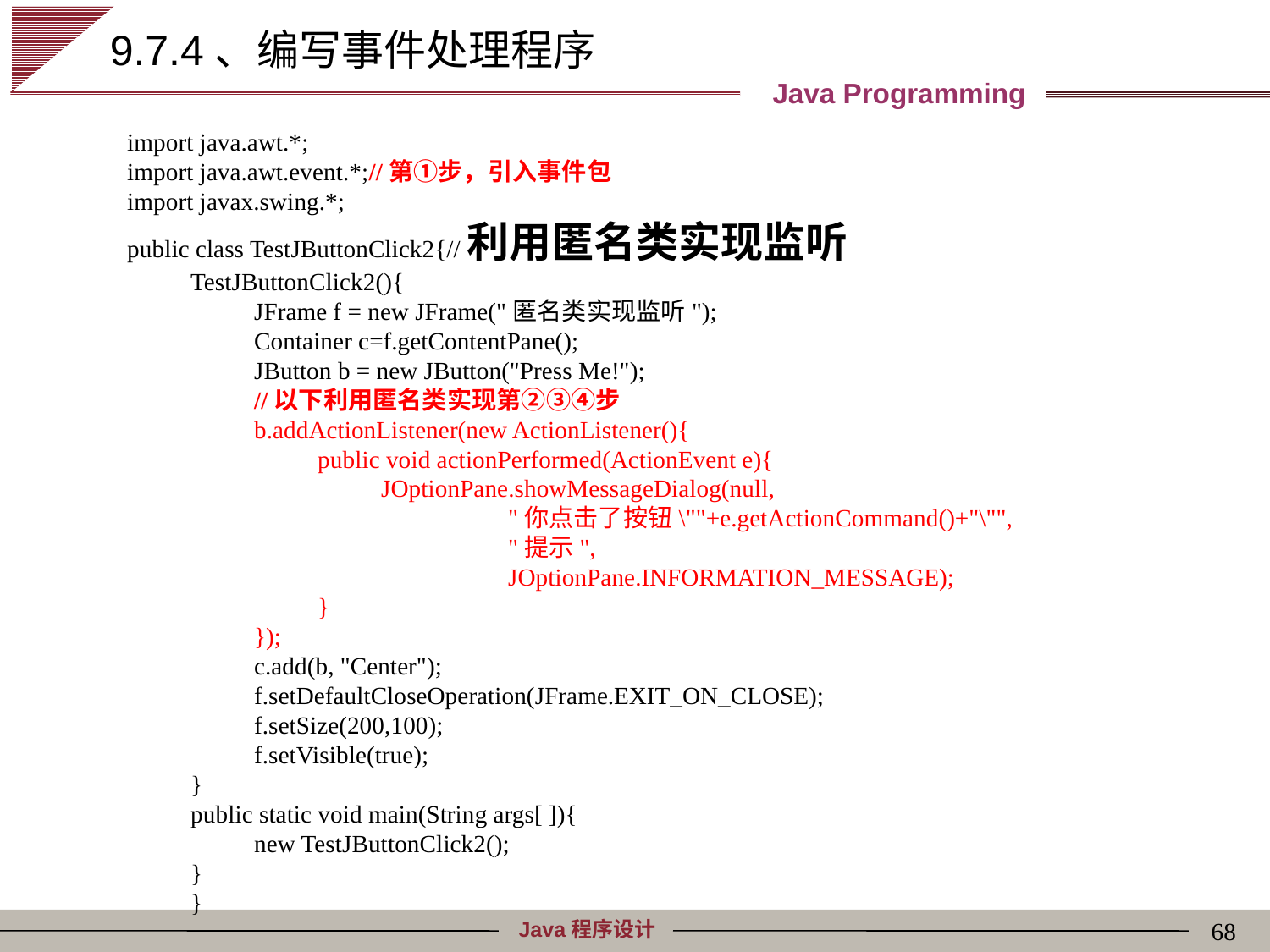

# 9.7.4、编写事件处理程序
import java.awt.*;
import java.awt.event.*;//第①步，引入事件包
import javax.swing.*;
public class TestJButtonClick2{//利用匿名类实现监听
TestJButtonClick2(){
JFrame f = new JFrame("匿名类实现监听");
Container c=f.getContentPane();
JButton b = new JButton("Press Me!");
//以下利用匿名类实现第②③④步
b.addActionListener(new ActionListener(){
public void actionPerformed(ActionEvent e){
JOptionPane.showMessageDialog(null,
	"你点击了按钮\""+e.getActionCommand()+"\"",
	"提示",
	JOptionPane.INFORMATION_MESSAGE);
}
});
c.add(b, "Center");
f.setDefaultCloseOperation(JFrame.EXIT_ON_CLOSE);
f.setSize(200,100);
f.setVisible(true);
}
public static void main(String args[ ]){
new TestJButtonClick2();
}
}